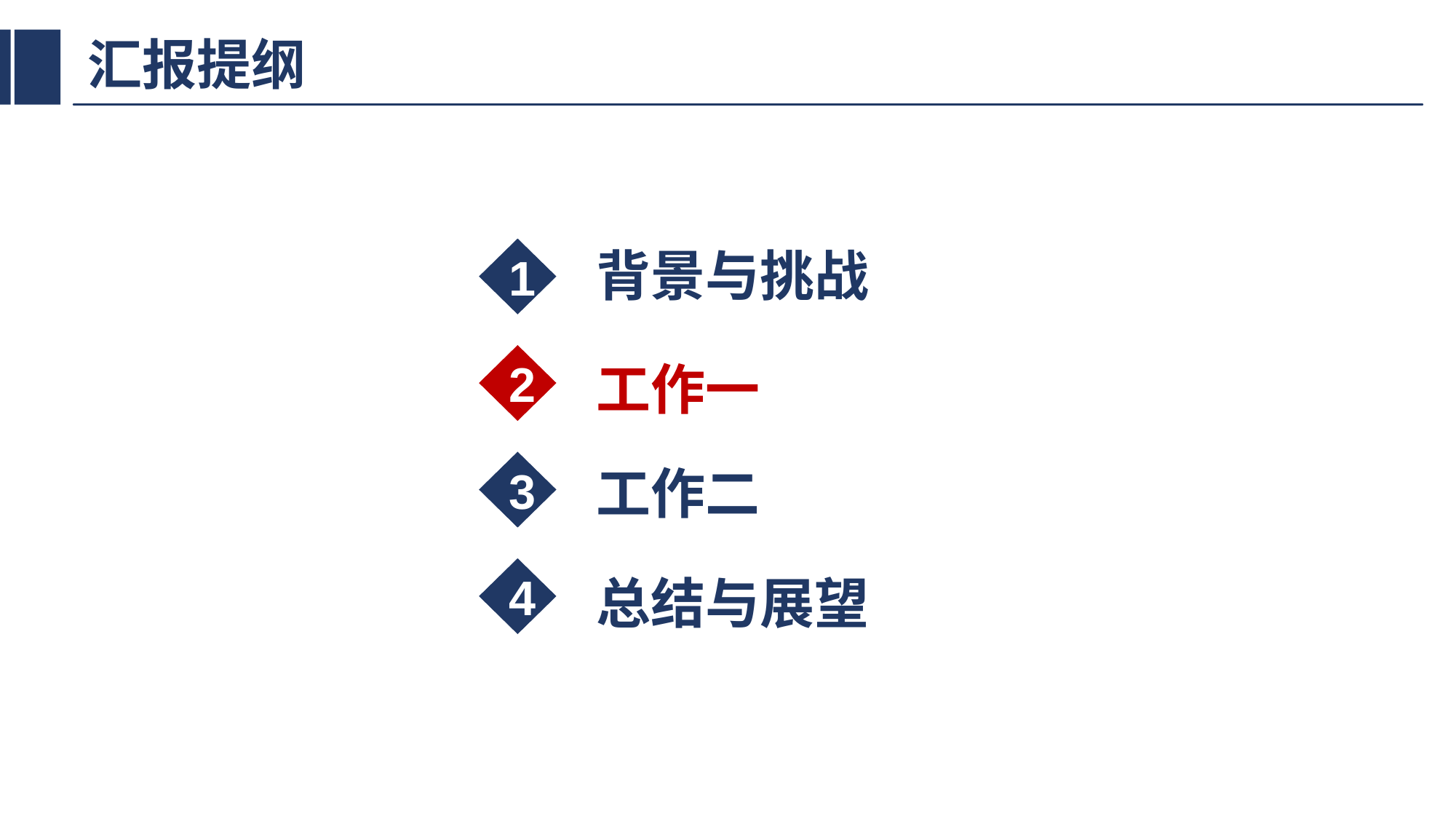

# 汇报提纲
背景与挑战
1
2
工作一
3
工作二
4
总结与展望